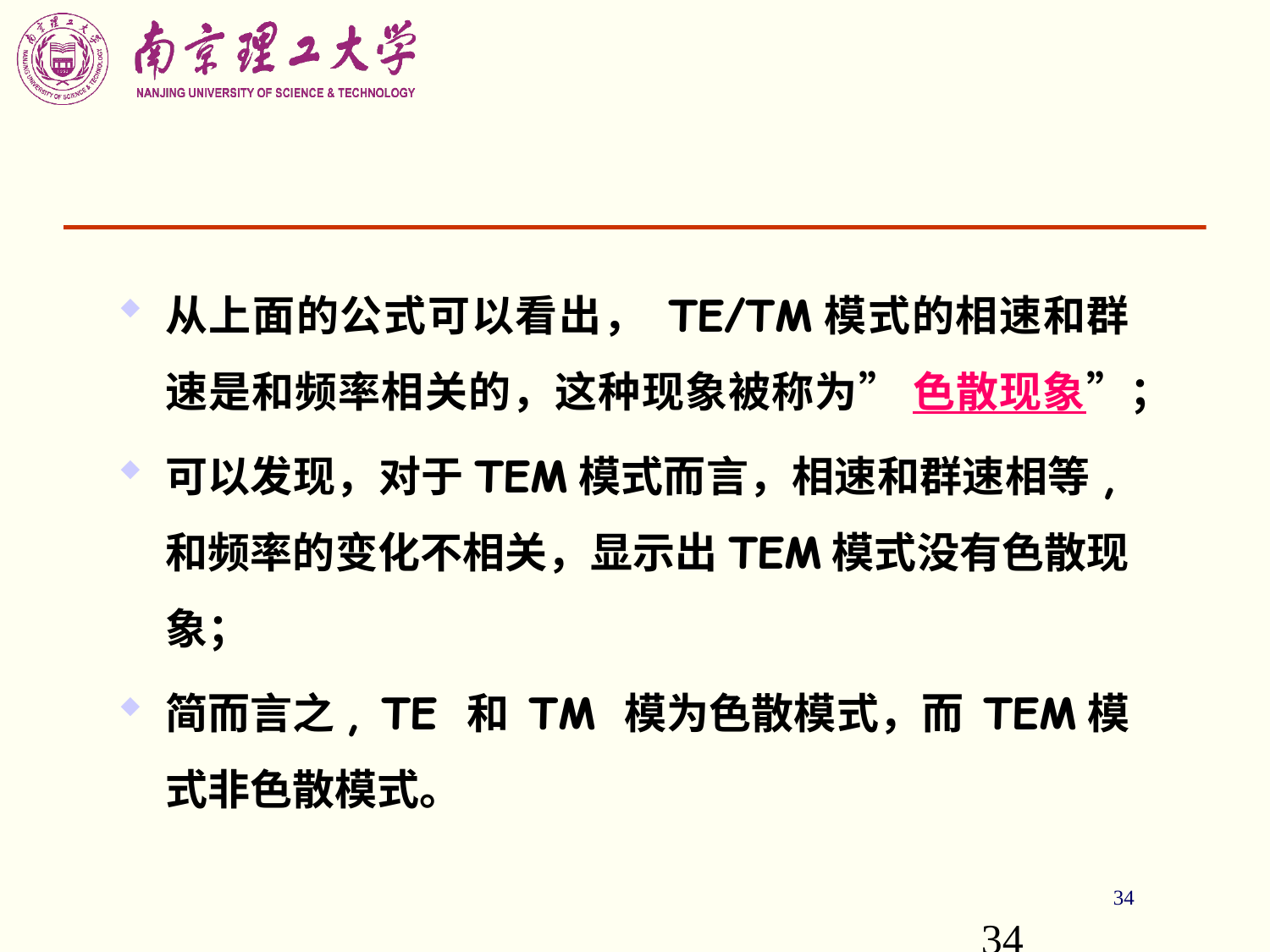

从上面的公式可以看出， TE/TM模式的相速和群速是和频率相关的，这种现象被称为” 色散现象”；
可以发现，对于TEM模式而言，相速和群速相等,和频率的变化不相关，显示出TEM模式没有色散现象；
简而言之, TE 和 TM 模为色散模式，而 TEM模式非色散模式。
34